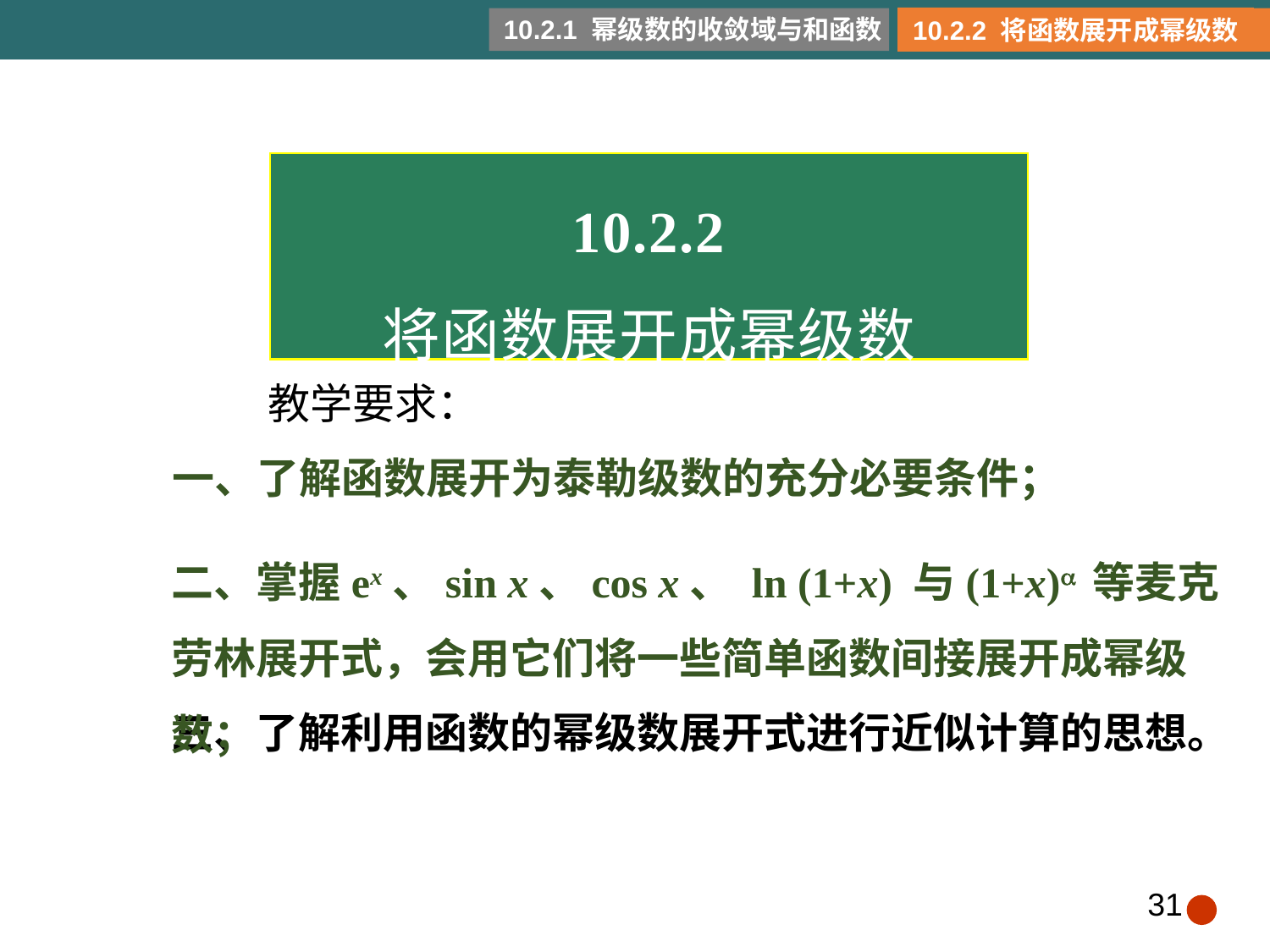

10.2.1 幂级数的收敛域与和函数
10.2.2 将函数展开成幂级数

10.2.2
将函数展开成幂级数
教学要求：
一、了解函数展开为泰勒级数的充分必要条件；
二、掌握ex、sin x、cos x、 ln (1+x) 与(1+x)α 等麦克劳林展开式，会用它们将一些简单函数间接展开成幂级数；
三、了解利用函数的幂级数展开式进行近似计算的思想。
31